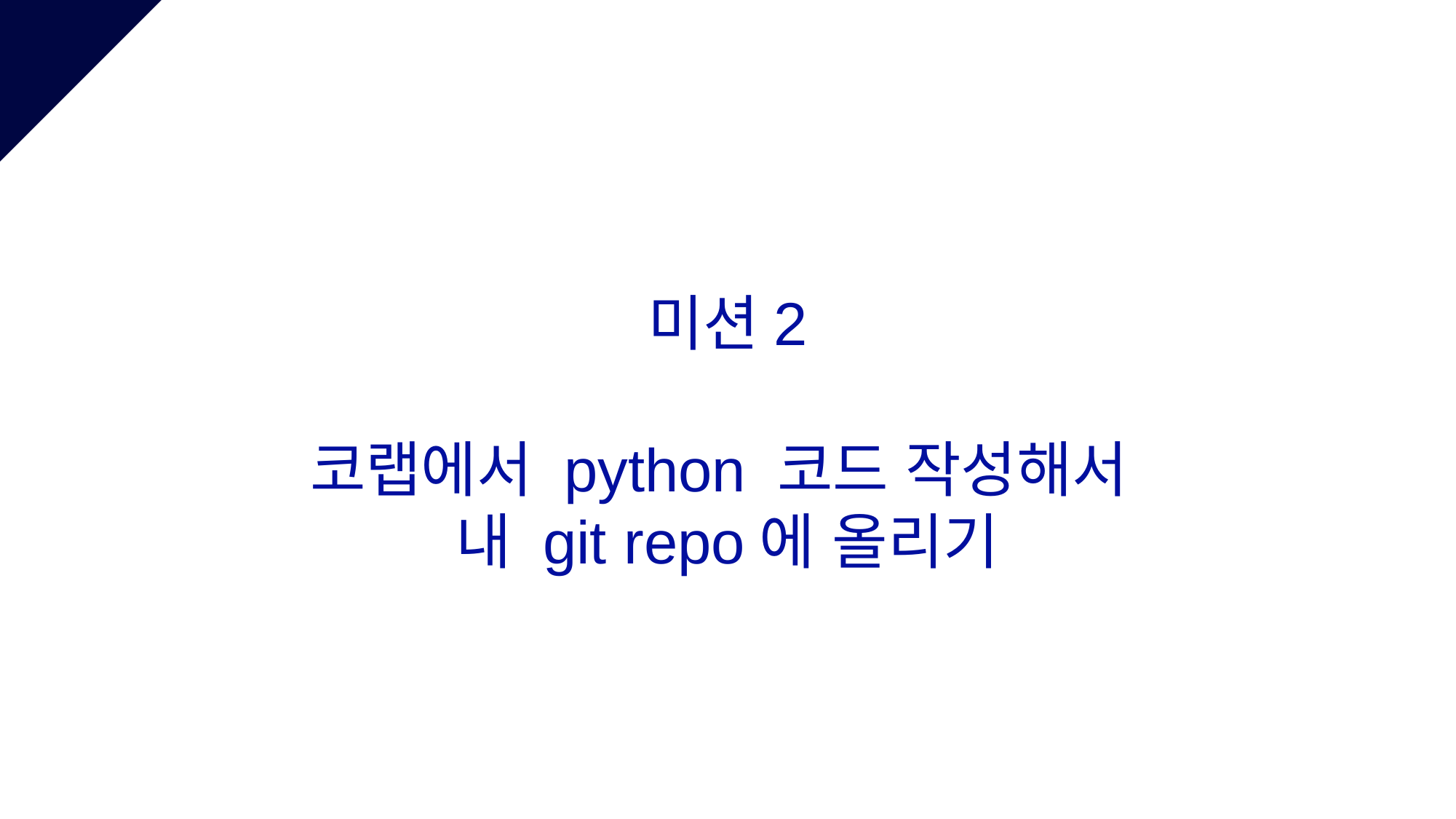

미션2

코랩에서 python 코드 작성해서
내 git repo에 올리기